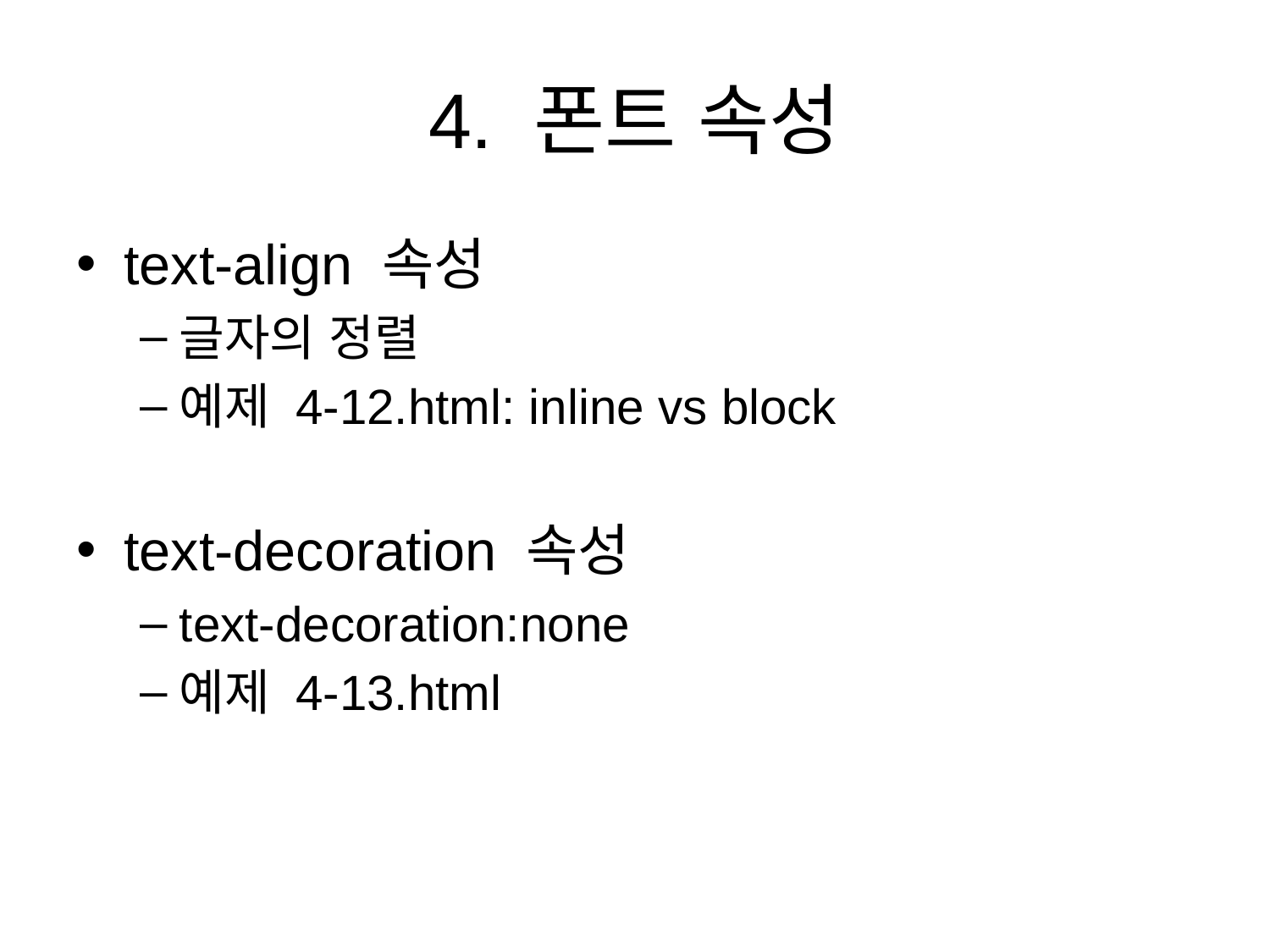

# 4. 폰트 속성
text-align 속성
글자의 정렬
예제 4-12.html: inline vs block

text-decoration 속성
text-decoration:none
예제 4-13.html